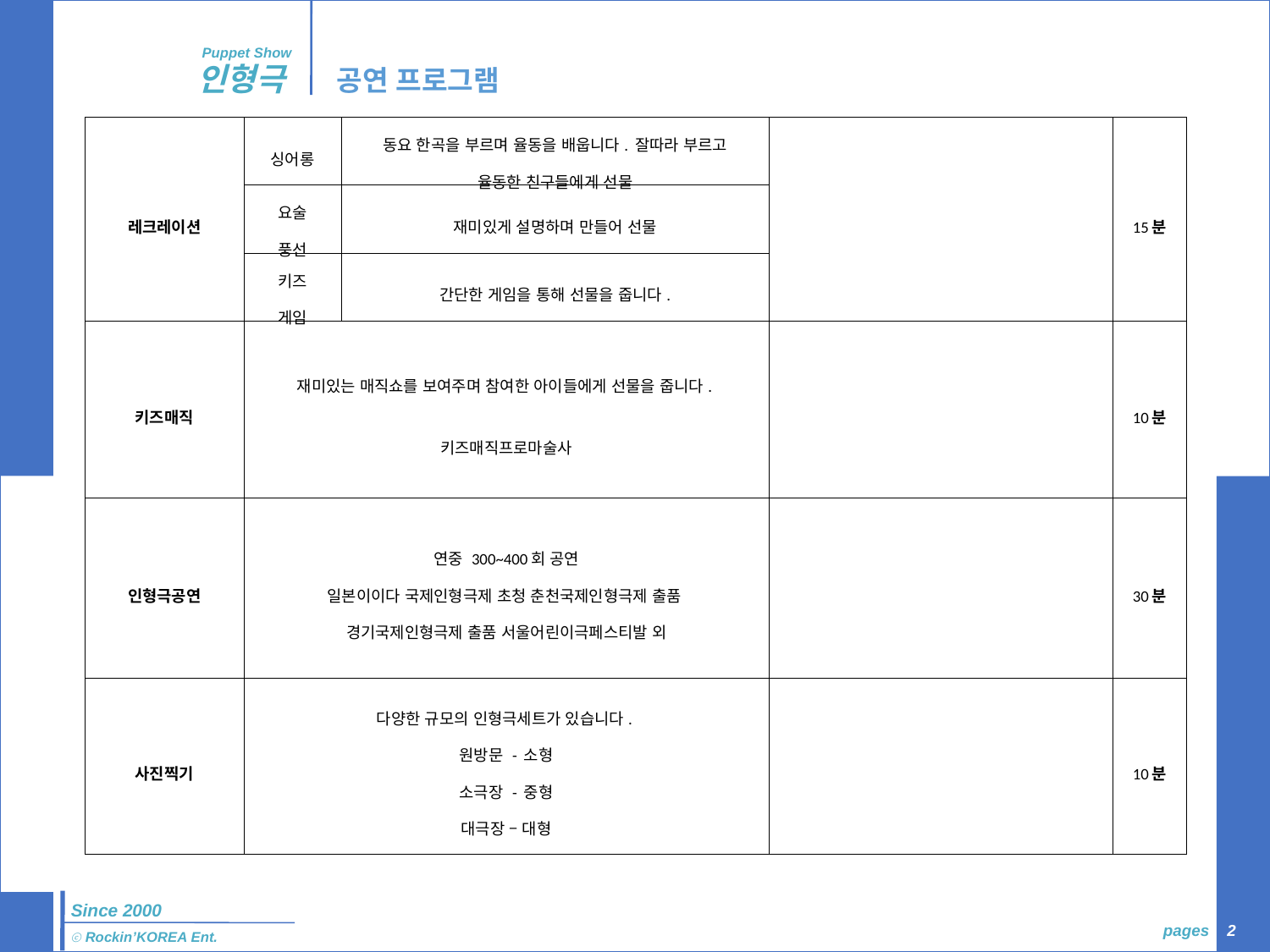

Puppet Show
인형극
공연 프로그램
| 레크레이션 | 싱어롱 | 동요 한곡을 부르며 율동을 배웁니다. 잘따라 부르고 율동한 친구들에게 선물 |  | 15분 |
| --- | --- | --- | --- | --- |
|  | 요술 풍선 | 재미있게 설명하며 만들어 선물 |  |  |
|  | 키즈 게임 | 간단한 게임을 통해 선물을 줍니다. |  |  |
| 키즈매직 | 재미있는 매직쇼를 보여주며 참여한 아이들에게 선물을 줍니다. 키즈매직프로마술사 |  |  | 10분 |
| 인형극공연 | 연중 300~400회 공연 일본이이다 국제인형극제 초청 춘천국제인형극제 출품 경기국제인형극제 출품 서울어린이극페스티발 외 |  |  | 30분 |
| 사진찍기 | 다양한 규모의 인형극세트가 있습니다. 원방문 - 소형 소극장 - 중형 대극장 – 대형 |  |  | 10분 |

Since 2000
      pages    2
ⓒ Rockin’KOREA Ent.